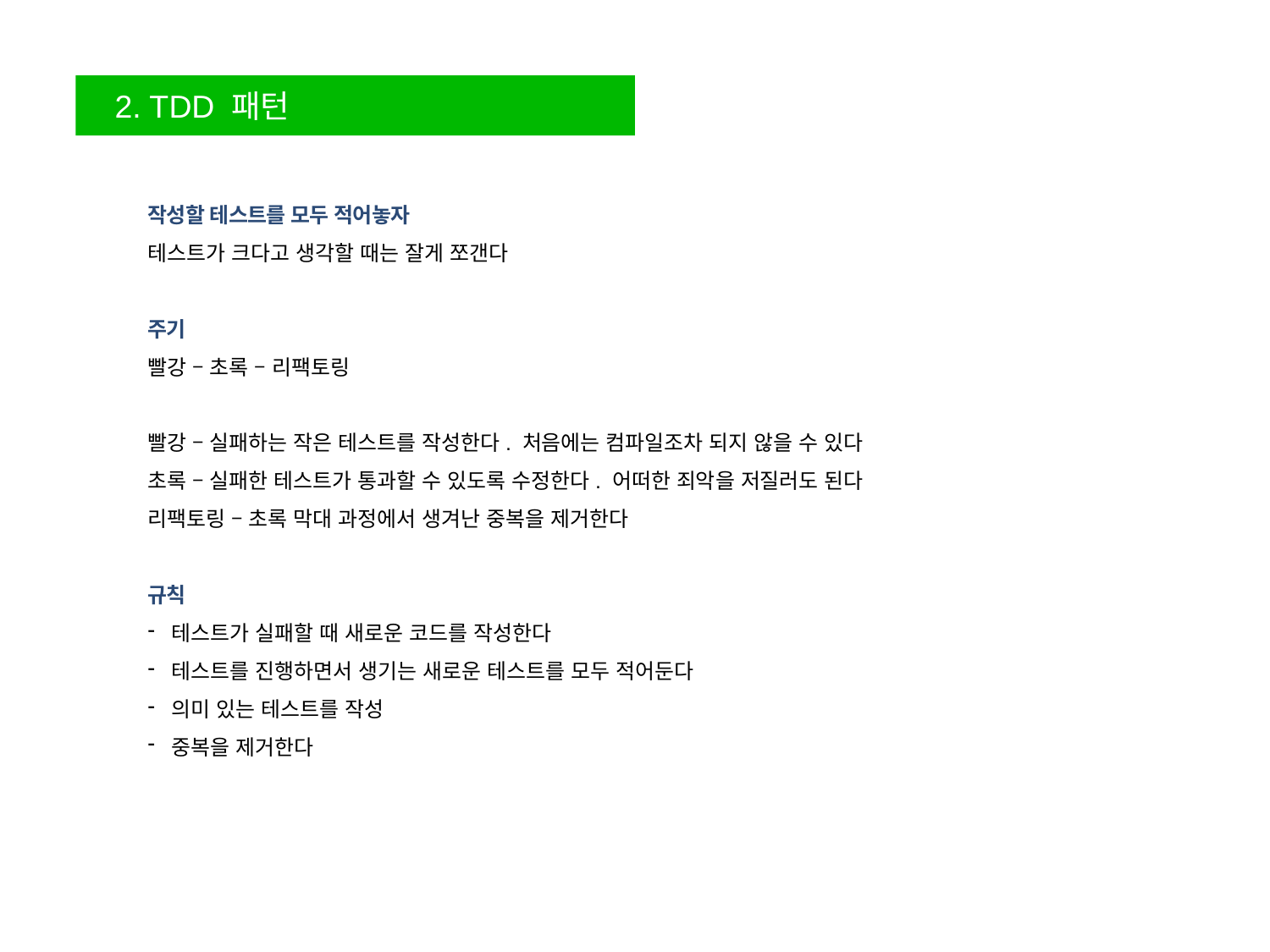

2. TDD 패턴
작성할 테스트를 모두 적어놓자
테스트가 크다고 생각할 때는 잘게 쪼갠다

주기
빨강 – 초록 – 리팩토링

빨강 – 실패하는 작은 테스트를 작성한다. 처음에는 컴파일조차 되지 않을 수 있다
초록 – 실패한 테스트가 통과할 수 있도록 수정한다. 어떠한 죄악을 저질러도 된다
리팩토링 – 초록 막대 과정에서 생겨난 중복을 제거한다

규칙
테스트가 실패할 때 새로운 코드를 작성한다
테스트를 진행하면서 생기는 새로운 테스트를 모두 적어둔다
의미 있는 테스트를 작성
중복을 제거한다